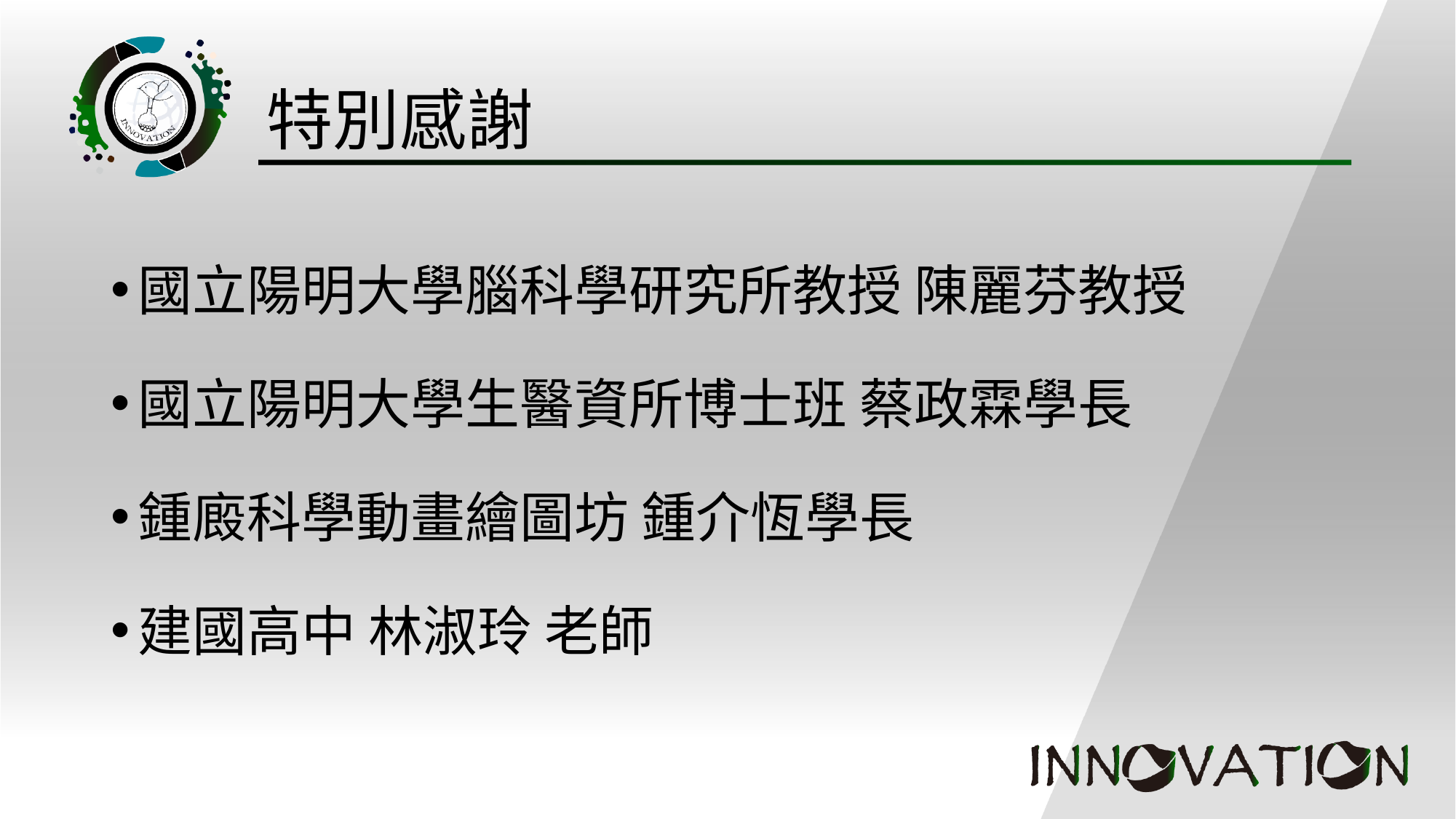

# 特別感謝
國立陽明大學腦科學研究所教授 陳麗芬教授
國立陽明大學生醫資所博士班 蔡政霖學長
鍾廄科學動畫繪圖坊 鍾介恆學長
建國高中 林淑玲 老師